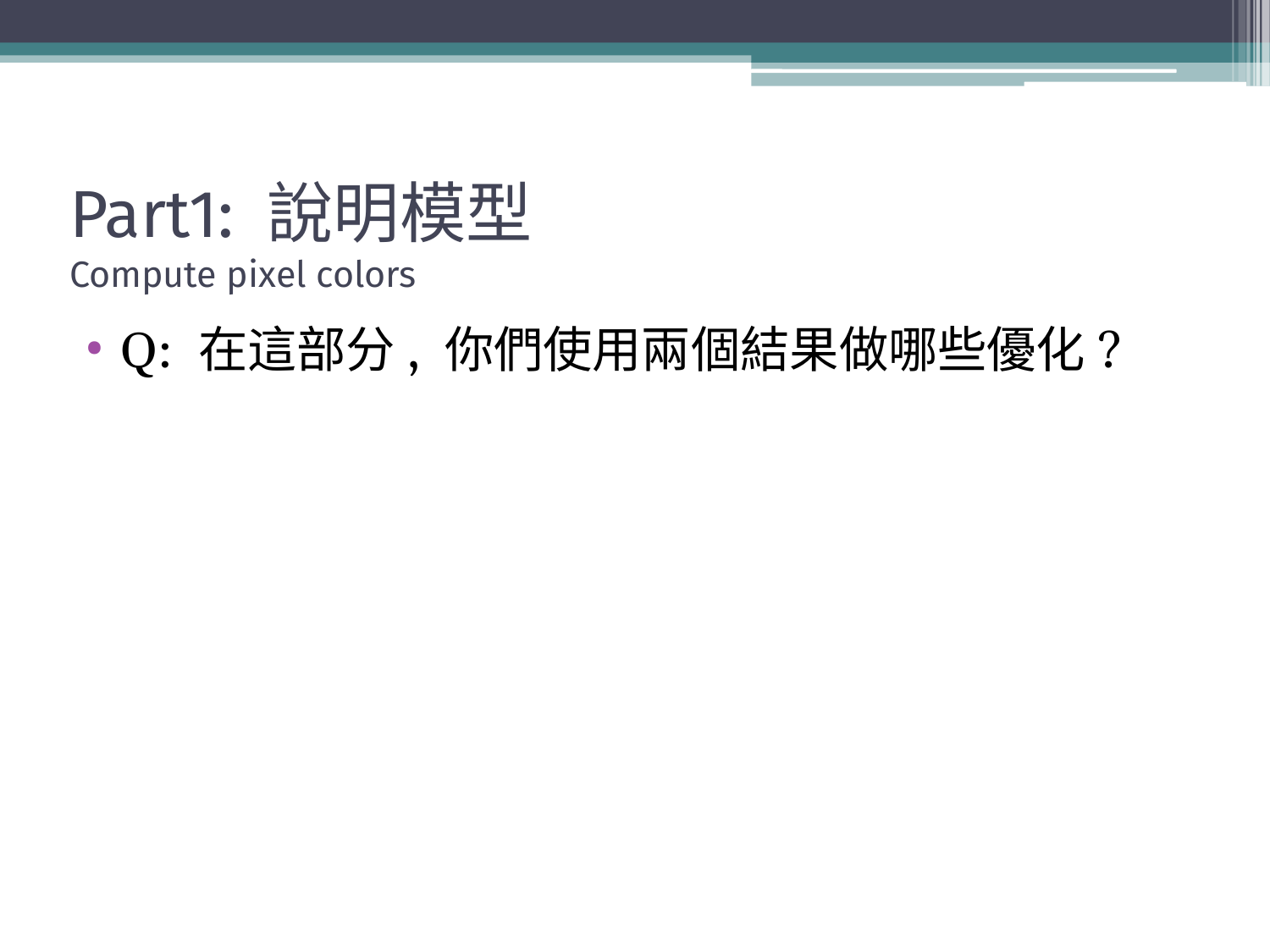

13
# Part1: 說明模型 Compute pixel colors
Q: 在這部分, 你們使用兩個結果做哪些優化?